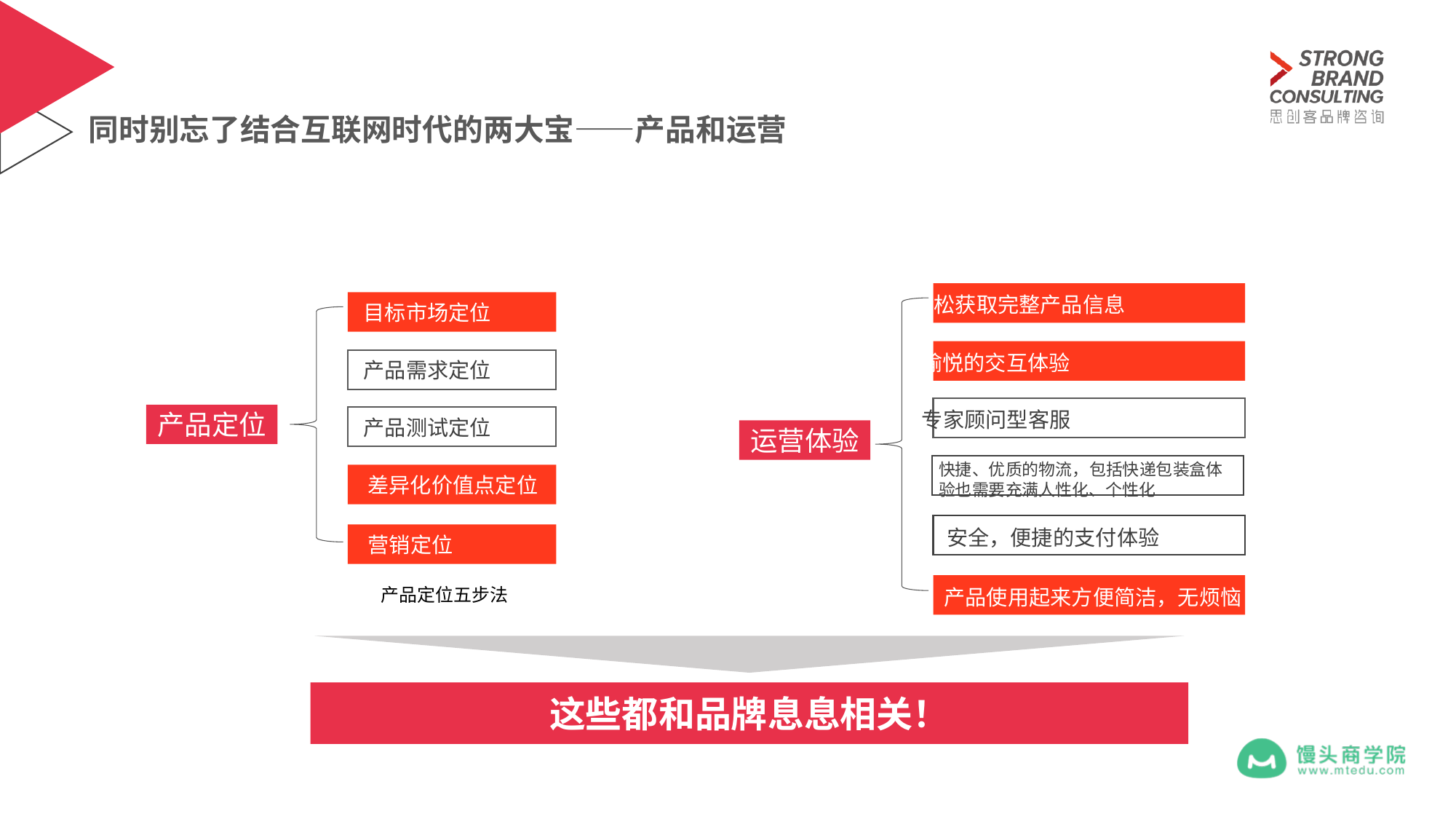

同时别忘了结合互联网时代的两大宝——产品和运营

轻松获取完整产品信息

目标市场定位

愉悦的交互体验

产品需求定位

专家顾问型客服
产品定位

产品测试定位
运营体验
快捷、优质的物流，包括快递包装盒体验也需要充满人性化、个性化

差异化价值点定位

安全，便捷的支付体验

营销定位

产品使用起来方便简洁，无烦恼
产品定位五步法

这些都和品牌息息相关！